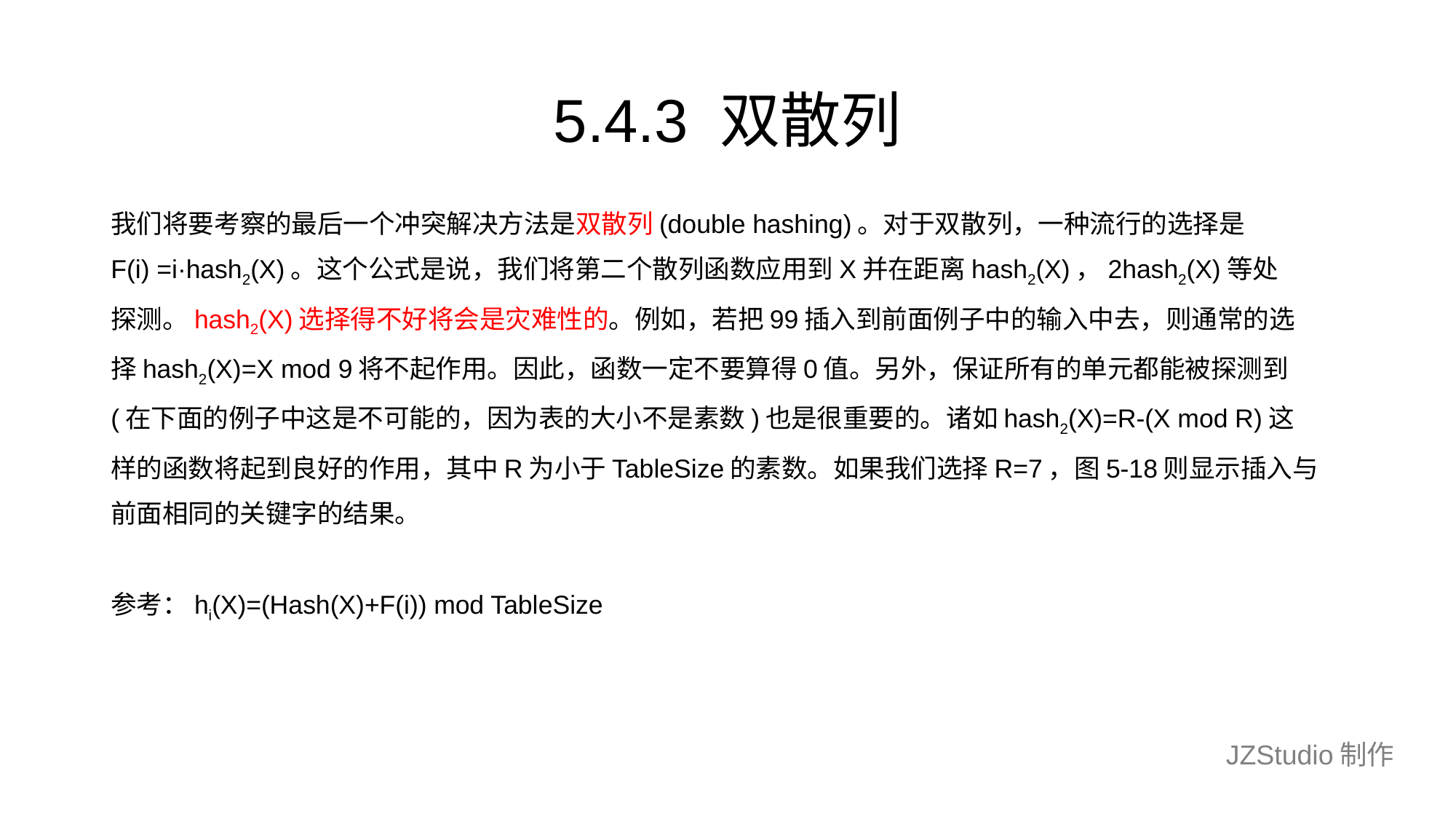

# 5.4.3 双散列
我们将要考察的最后一个冲突解决方法是双散列(double hashing)。对于双散列，一种流行的选择是
F(i) =i·hash2(X)。这个公式是说，我们将第二个散列函数应用到X并在距离hash2(X)，2hash2(X)等处
探测。hash2(X)选择得不好将会是灾难性的。例如，若把99插入到前面例子中的输入中去，则通常的选
择hash2(X)=X mod 9将不起作用。因此，函数一定不要算得0值。另外，保证所有的单元都能被探测到
(在下面的例子中这是不可能的，因为表的大小不是素数)也是很重要的。诸如hash2(X)=R-(X mod R)这
样的函数将起到良好的作用，其中R为小于TableSize的素数。如果我们选择R=7，图5-18则显示插入与
前面相同的关键字的结果。

参考：hi(X)=(Hash(X)+F(i)) mod TableSize